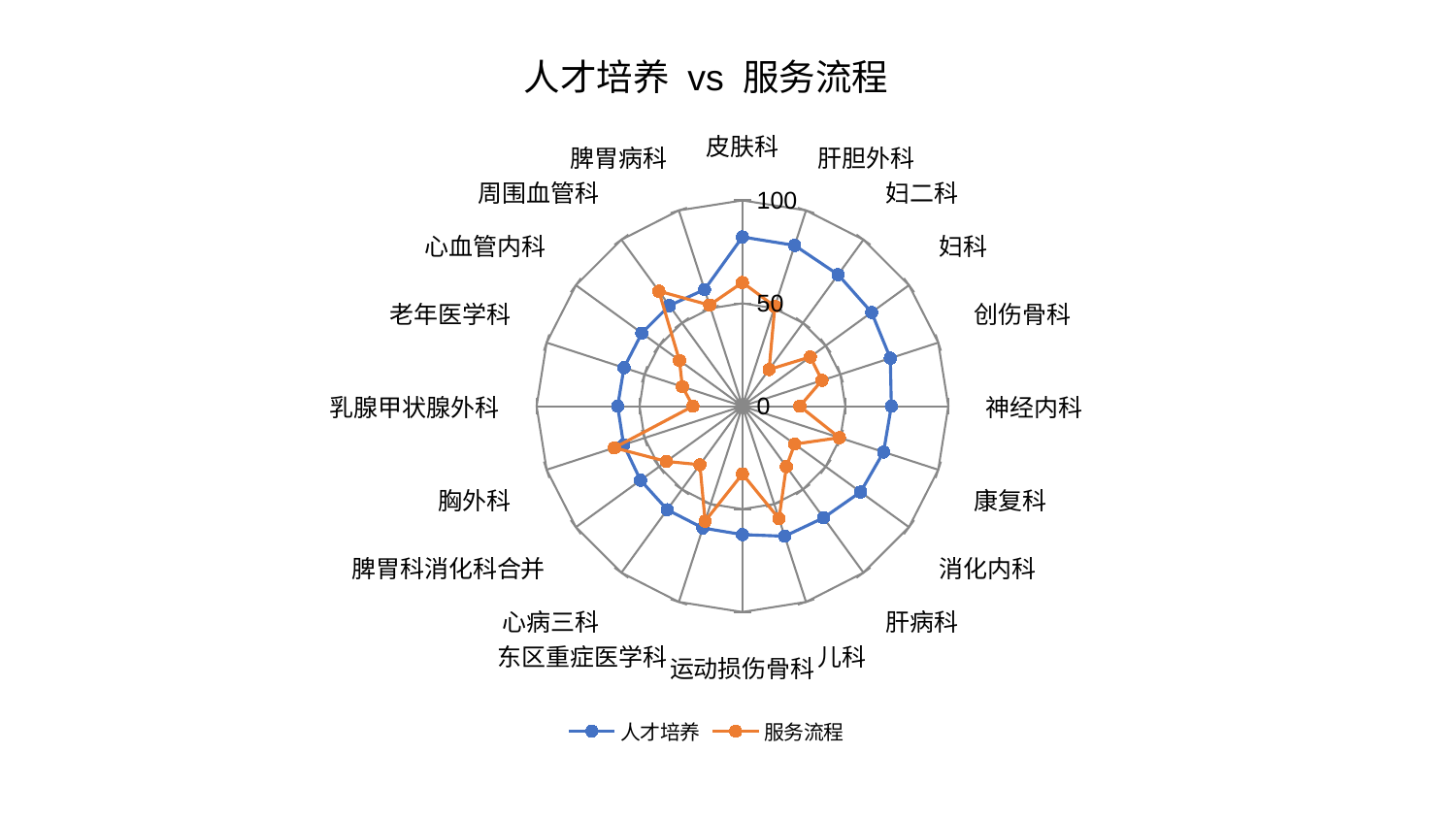

### Chart: 人才培养 vs 服务流程

| Category | 人才培养 | 服务流程 |
|---|---|---|
| 皮肤科 | 82.2318101992766 | 60.10604386875552 |
| 肝胆外科 | 82.14926414413559 | 50.9746631844492 |
| 妇二科 | 79.01442136709379 | 22.040128304471256 |
| 妇科 | 77.53442164276623 | 40.75452666468703 |
| 创伤骨科 | 75.54115559502081 | 40.61141141012252 |
| 神经内科 | 72.32369853112205 | 27.87769903427914 |
| 康复科 | 72.07304616181051 | 49.52240060542052 |
| 消化内科 | 70.94508317119376 | 31.371157119823156 |
| 肝病科 | 67.06453046708074 | 36.32066370222839 |
| 儿科 | 66.42902785443646 | 57.50587154527413 |
| 运动损伤骨科 | 62.39477709119007 | 32.9286466151945 |
| 东区重症医学科 | 62.2396042965482 | 58.734466218136575 |
| 心病三科 | 62.176731664519316 | 35.16419565522975 |
| 脾胃科消化科合并 | 61.2134012417761 | 45.66211769745955 |
| 胸外科 | 60.70433348560812 | 65.42760809415562 |
| 乳腺甲状腺外科 | 60.60975163883234 | 24.051516476430955 |
| 老年医学科 | 60.5126042190012 | 30.692165631889 |
| 心血管内科 | 60.425498455976474 | 37.83959064485343 |
| 周围血管科 | 60.39848294326422 | 69.07603051343327 |
| 脾胃病科 | 59.58843061223654 | 51.65110977308834 |
91